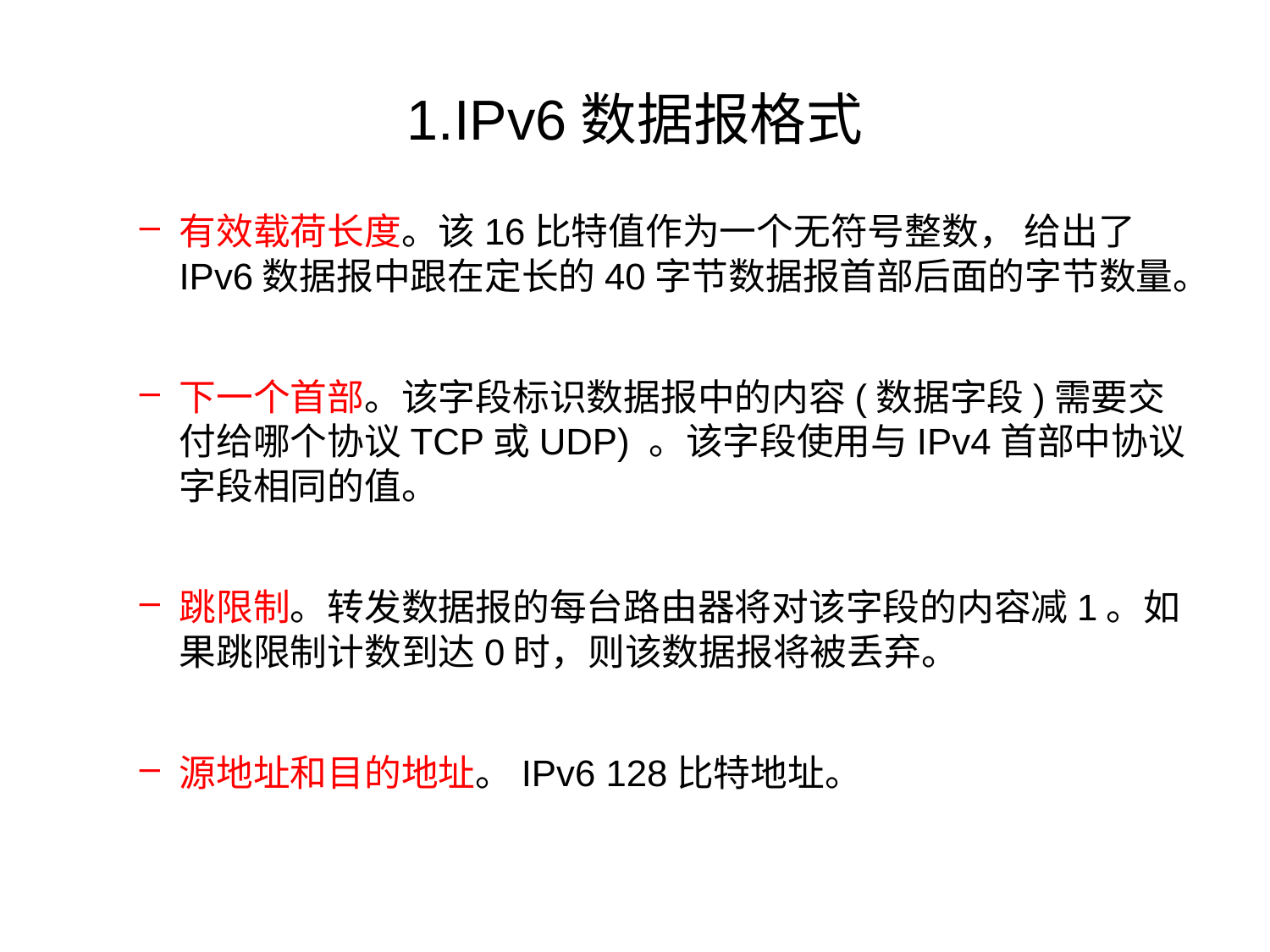

# 1.IPv6数据报格式
有效载荷长度。该16比特值作为一个无符号整数， 给出了IPv6数据报中跟在定长的40字节数据报首部后面的字节数量。

下一个首部。该字段标识数据报中的内容(数据字段)需要交付给哪个协议TCP或UDP) 。该字段使用与IPv4首部中协议字段相同的值。

跳限制。转发数据报的每台路由器将对该字段的内容减1。如果跳限制计数到达0时，则该数据报将被丢弃。

源地址和目的地址。IPv6 128比特地址。